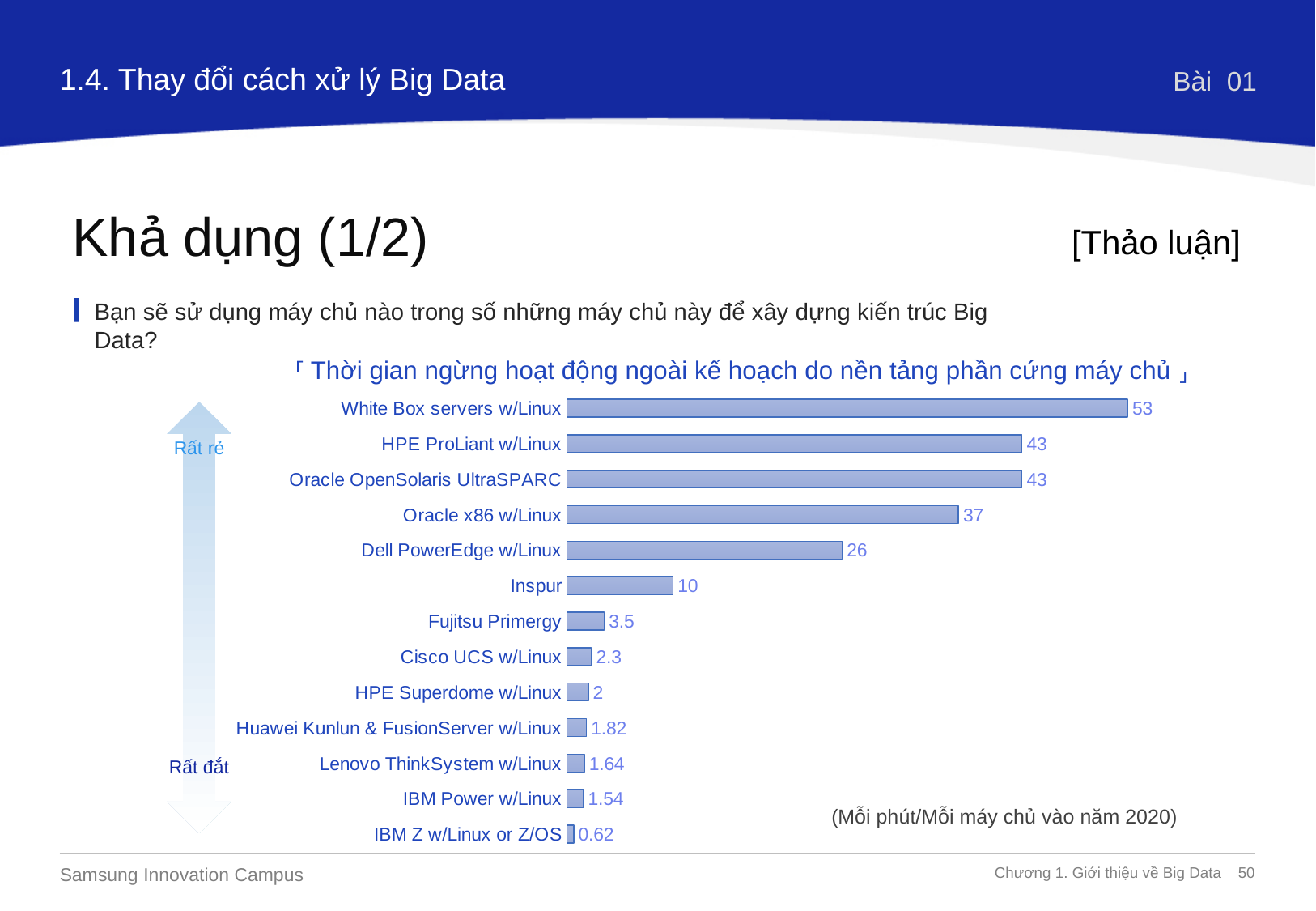

1.4. Thay đổi cách xử lý Big Data
Bài  01
Khả dụng (1/2)
[Thảo luận]
Bạn sẽ sử dụng máy chủ nào trong số những máy chủ này để xây dựng kiến trúc Big Data?

⸢ Thời gian ngừng hoạt động ngoài kế hoạch do nền tảng phần cứng máy chủ ⸥

### Chart

| Category | 계열 1 |
|---|---|
| IBM Z w/Linux or Z/OS | 0.62 |
| IBM Power w/Linux | 1.54 |
| Lenovo ThinkSystem w/Linux | 1.64 |
| Huawei Kunlun & FusionServer w/Linux | 1.82 |
| HPE Superdome w/Linux | 2.0 |
| Cisco UCS w/Linux | 2.3 |
| Fujitsu Primergy | 3.5 |
| Inspur | 10.0 |
| Dell PowerEdge w/Linux | 26.0 |
| Oracle x86 w/Linux | 37.0 |
| Oracle OpenSolaris UltraSPARC | 43.0 |
| HPE ProLiant w/Linux | 43.0 |
| White Box servers w/Linux | 53.0 |
Rất rẻ
Rất đắt
(Mỗi phút/Mỗi máy chủ vào năm 2020)